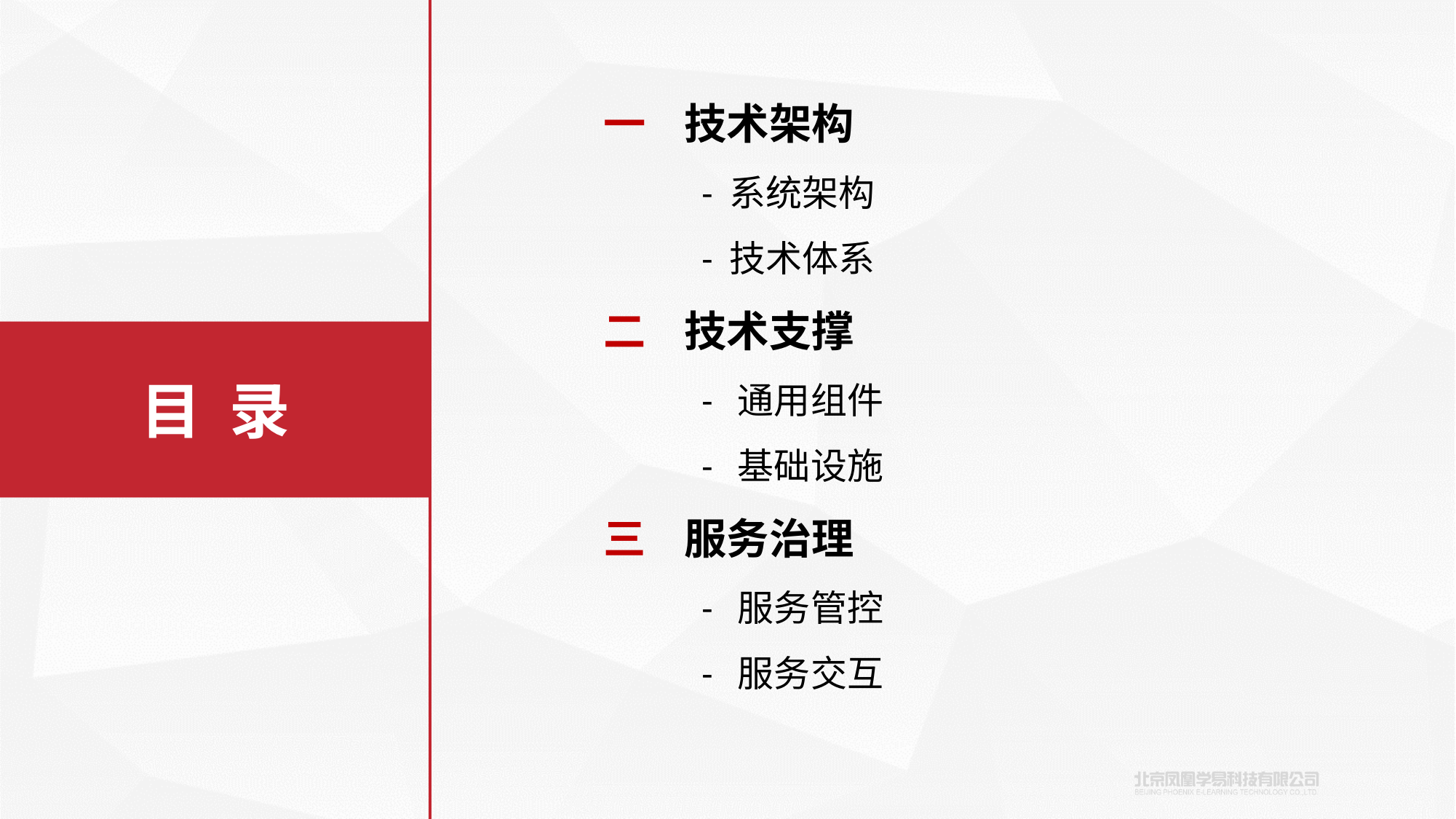

一    技术架构
            - 系统架构
            - 技术体系
二    技术支撑
            -  通用组件
            -  基础设施
三    服务治理
            -  服务管控
            -  服务交互